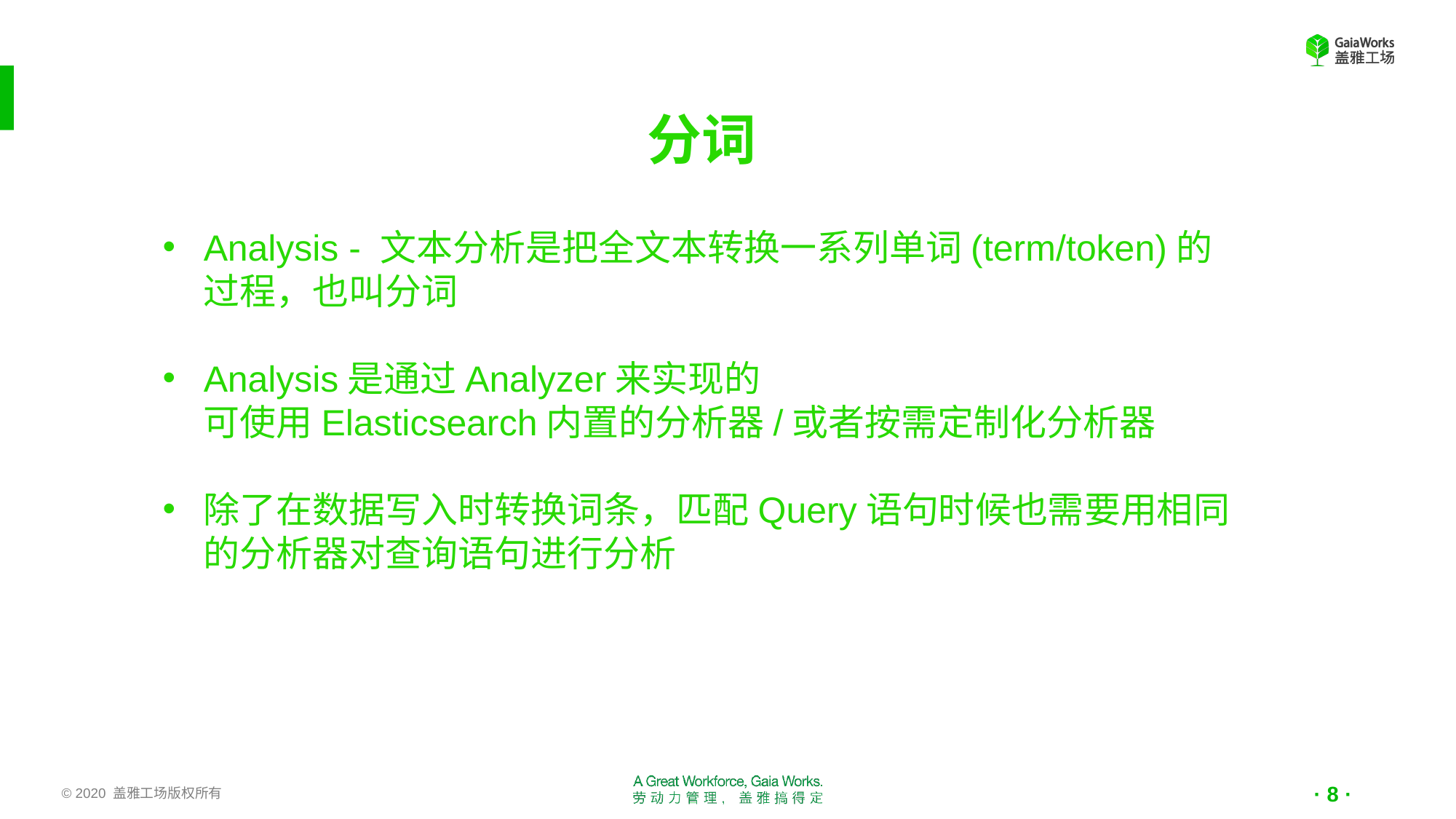

分词
Analysis - 文本分析是把全文本转换一系列单词(term/token)的过程，也叫分词

Analysis是通过Analyzer来实现的
可使用Elasticsearch内置的分析器/或者按需定制化分析器

除了在数据写入时转换词条，匹配Query语句时候也需要用相同的分析器对查询语句进行分析